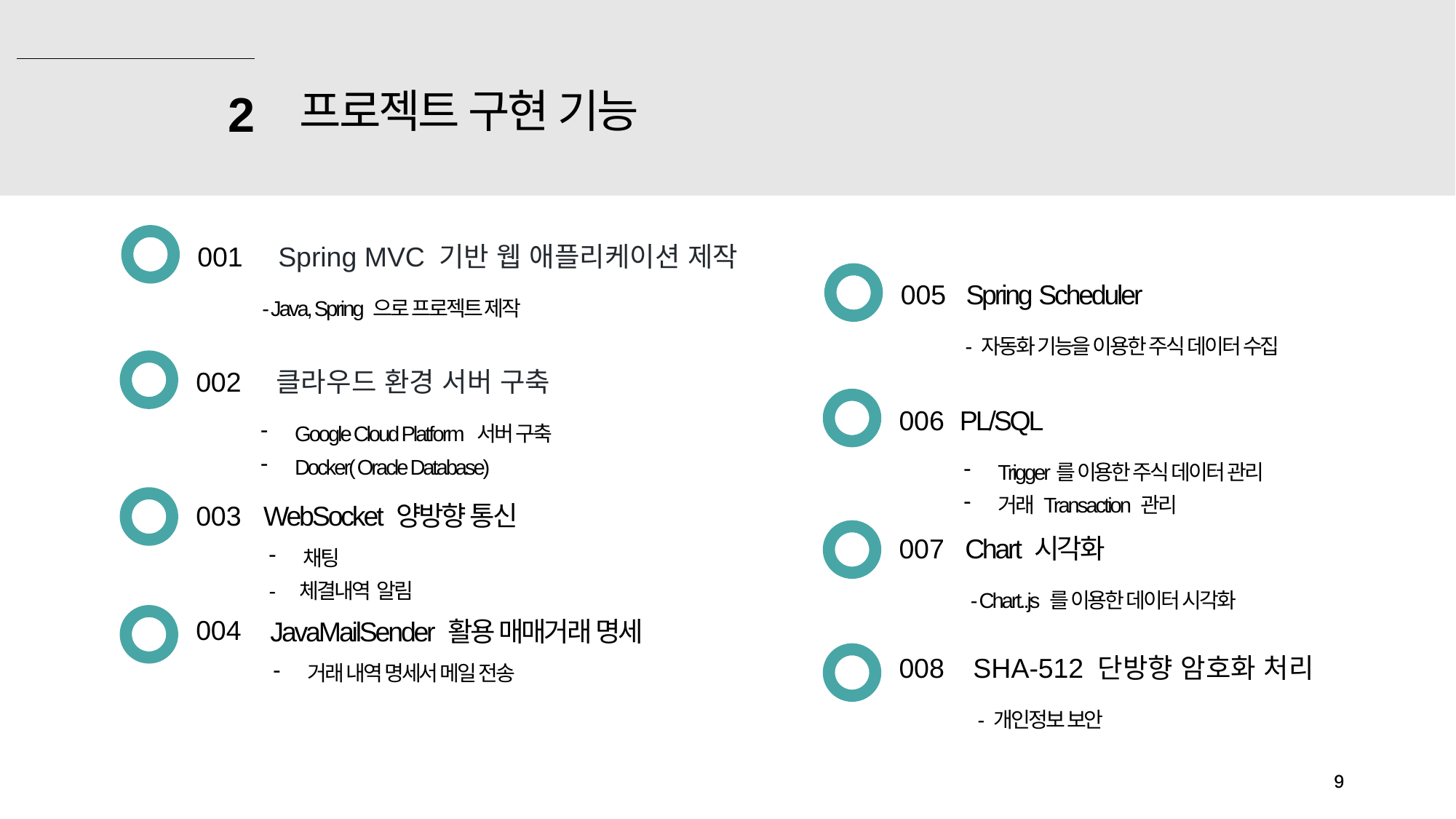

프로젝트 구현 기능
2

001
Spring MVC 기반 웹 애플리케이션 제작

005
Spring Scheduler
- Java, Spring 으로 프로젝트 제작
- 자동화 기능을 이용한 주식 데이터 수집

002
클라우드 환경 서버 구축

006
PL/SQL
Google Cloud Platform  서버 구축
Docker( Oracle Database)
Trigger를 이용한 주식 데이터 관리
거래 Transaction 관리

003
WebSocket 양방향 통신

007
Chart 시각화
채팅
-     체결내역  알림
- Chart..js 를 이용한 데이터 시각화
004
JavaMailSender 활용 매매거래 명세

008
SHA-512 단방향 암호화 처리
거래 내역 명세서 메일 전송

- 개인정보 보안
9
9